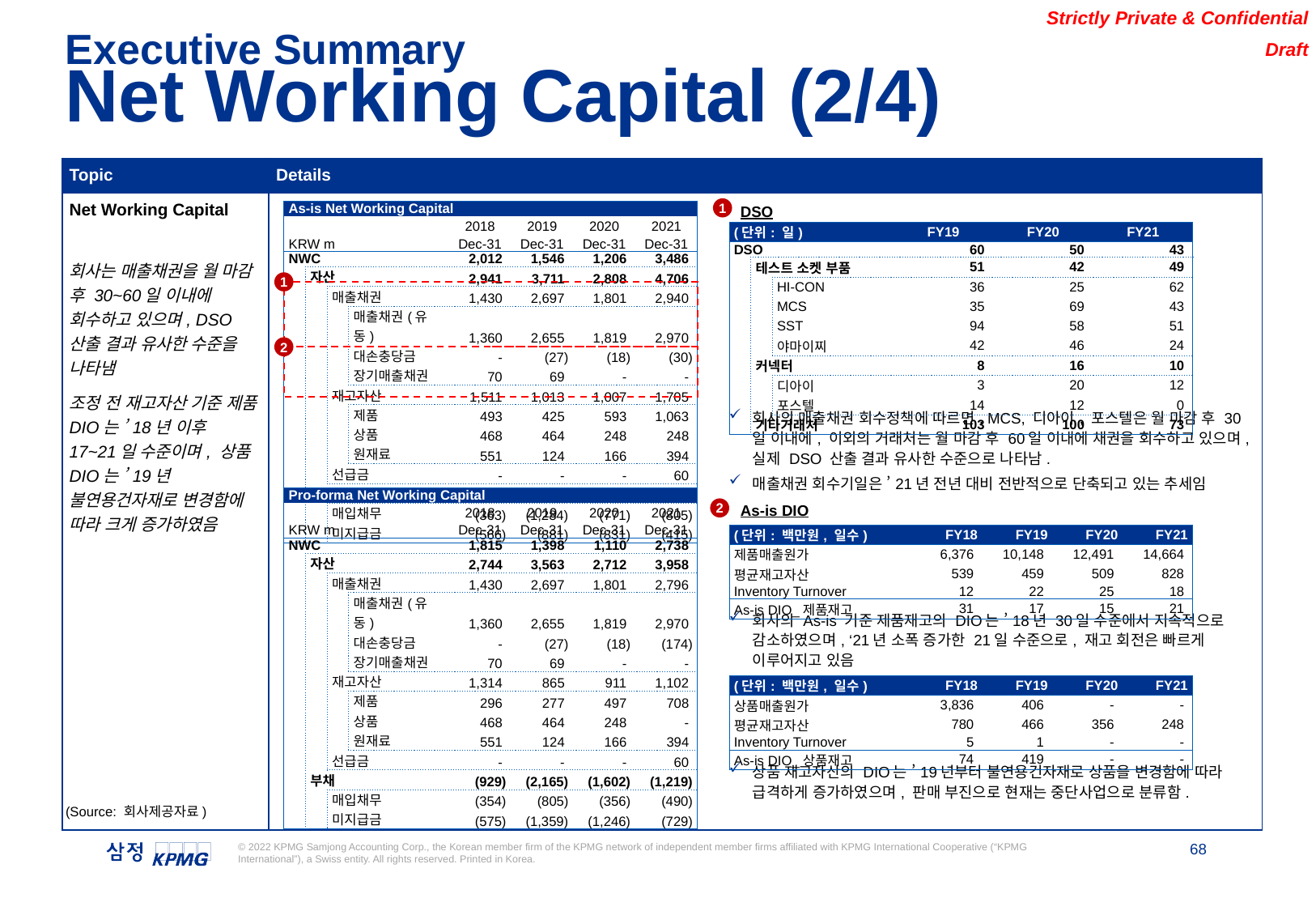

Executive Summary
Net Working Capital (2/4)
| Topic | Details |
| --- | --- |
| Net Working Capital 회사는 매출채권을 월 마감 후 30~60일 이내에 회수하고 있으며, DSO 산출 결과 유사한 수준을 나타냄 조정 전 재고자산 기준 제품 DIO는 ’18년 이후 17~21일 수준이며, 상품 DIO는 ’19년 불연용건자재로 변경함에 따라 크게 증가하였음 | DSO 회사의 매출채권 회수정책에 따르면, MCS, 디아이, 포스텔은 월 마감 후 30일 이내에, 이외의 거래처는 월 마감 후 60일 이내에 채권을 회수하고 있으며, 실제 DSO 산출 결과 유사한 수준으로 나타남. 매출채권 회수기일은 ’21년 전년 대비 전반적으로 단축되고 있는 추세임 As-is DIO 회사의 As-is 기준 제품재고의 DIO는 ’18년 30일 수준에서 지속적으로 감소하였으며, ‘21년 소폭 증가한 21일 수준으로, 재고 회전은 빠르게 이루어지고 있음 상품 재고자산의 DIO는 ’19년부터 불연용건자재로 상품을 변경함에 따라 급격하게 증가하였으며, 판매 부진으로 현재는 중단사업으로 분류함. |
1
| As-is Net Working Capital |  |  |  |  |  |  |  |
| --- | --- | --- | --- | --- | --- | --- | --- |
|  |  |  |  | 2018 | 2019 | 2020 | 2021 |
| KRW m |  |  |  | Dec-31 | Dec-31 | Dec-31 | Dec-31 |
| NWC |  |  |  | 2,012 | 1,546 | 1,206 | 3,486 |
|  | 자산 |  |  | 2,941 | 3,711 | 2,808 | 4,706 |
|  |  | 매출채권 |  | 1,430 | 2,697 | 1,801 | 2,940 |
|  |  |  | 매출채권(유동) | 1,360 | 2,655 | 1,819 | 2,970 |
|  |  |  | 대손충당금 | - | (27) | (18) | (30) |
|  |  |  | 장기매출채권 | 70 | 69 | - | - |
|  |  | 재고자산 |  | 1,511 | 1,013 | 1,007 | 1,705 |
|  |  |  | 제품 | 493 | 425 | 593 | 1,063 |
|  |  |  | 상품 | 468 | 464 | 248 | 248 |
|  |  |  | 원재료 | 551 | 124 | 166 | 394 |
|  |  | 선급금 |  | - | - | - | 60 |
|  | 부채 |  |  | (929) | (2,165) | (1,602) | (1,219) |
|  |  | 매입채무 |  | (363) | (1,284) | (771) | (805) |
|  |  | 미지급금 |  | (566) | (881) | (831) | (415) |
| (단위: 일) |  |  |  | FY19 | FY20 | FY21 |
| --- | --- | --- | --- | --- | --- | --- |
| DSO |  |  |  | 60 | 50 | 43 |
|  | 테스트 소켓 부품 |  |  | 51 | 42 | 49 |
|  |  | HI-CON |  | 36 | 25 | 62 |
|  |  | MCS |  | 35 | 69 | 43 |
|  |  | SST |  | 94 | 58 | 51 |
|  |  | 야마이찌 |  | 42 | 46 | 24 |
|  | 커넥터 |  |  | 8 | 16 | 10 |
|  |  | 디아이 |  | 3 | 20 | 12 |
|  |  | 포스텔 |  | 14 | 12 | 0 |
|  | 기타거래처 |  |  | 103 | 100 | 73 |
1

2

| Pro-forma Net Working Capital |  |  |  |  |  |  |  |
| --- | --- | --- | --- | --- | --- | --- | --- |
|  |  |  |  | 2018 | 2019 | 2020 | 2021 |
| KRW m |  |  |  | Dec-31 | Dec-31 | Dec-31 | Dec-31 |
| NWC |  |  |  | 1,815 | 1,398 | 1,110 | 2,738 |
|  | 자산 |  |  | 2,744 | 3,563 | 2,712 | 3,958 |
|  |  | 매출채권 |  | 1,430 | 2,697 | 1,801 | 2,796 |
|  |  |  | 매출채권(유동) | 1,360 | 2,655 | 1,819 | 2,970 |
|  |  |  | 대손충당금 | - | (27) | (18) | (174) |
|  |  |  | 장기매출채권 | 70 | 69 | - | - |
|  |  | 재고자산 |  | 1,314 | 865 | 911 | 1,102 |
|  |  |  | 제품 | 296 | 277 | 497 | 708 |
|  |  |  | 상품 | 468 | 464 | 248 | - |
|  |  |  | 원재료 | 551 | 124 | 166 | 394 |
|  |  | 선급금 |  | - | - | - | 60 |
|  | 부채 |  |  | (929) | (2,165) | (1,602) | (1,219) |
|  |  | 매입채무 |  | (354) | (805) | (356) | (490) |
|  |  | 미지급금 |  | (575) | (1,359) | (1,246) | (729) |
2
| (단위: 백만원, 일수) | FY18 | FY19 | FY20 | FY21 |
| --- | --- | --- | --- | --- |
| 제품매출원가 | 6,376 | 10,148 | 12,491 | 14,664 |
| 평균재고자산 | 539 | 459 | 509 | 828 |
| Inventory Turnover | 12 | 22 | 25 | 18 |
| As-is DIO\_제품재고 | 31 | 17 | 15 | 21 |
| (단위: 백만원, 일수) | FY18 | FY19 | FY20 | FY21 |
| --- | --- | --- | --- | --- |
| 상품매출원가 | 3,836 | 406 | - | - |
| 평균재고자산 | 780 | 466 | 356 | 248 |
| Inventory Turnover | 5 | 1 | - | - |
| As-is DIO\_상품재고 | 74 | 419 | - | - |
(Source: 회사제공자료)